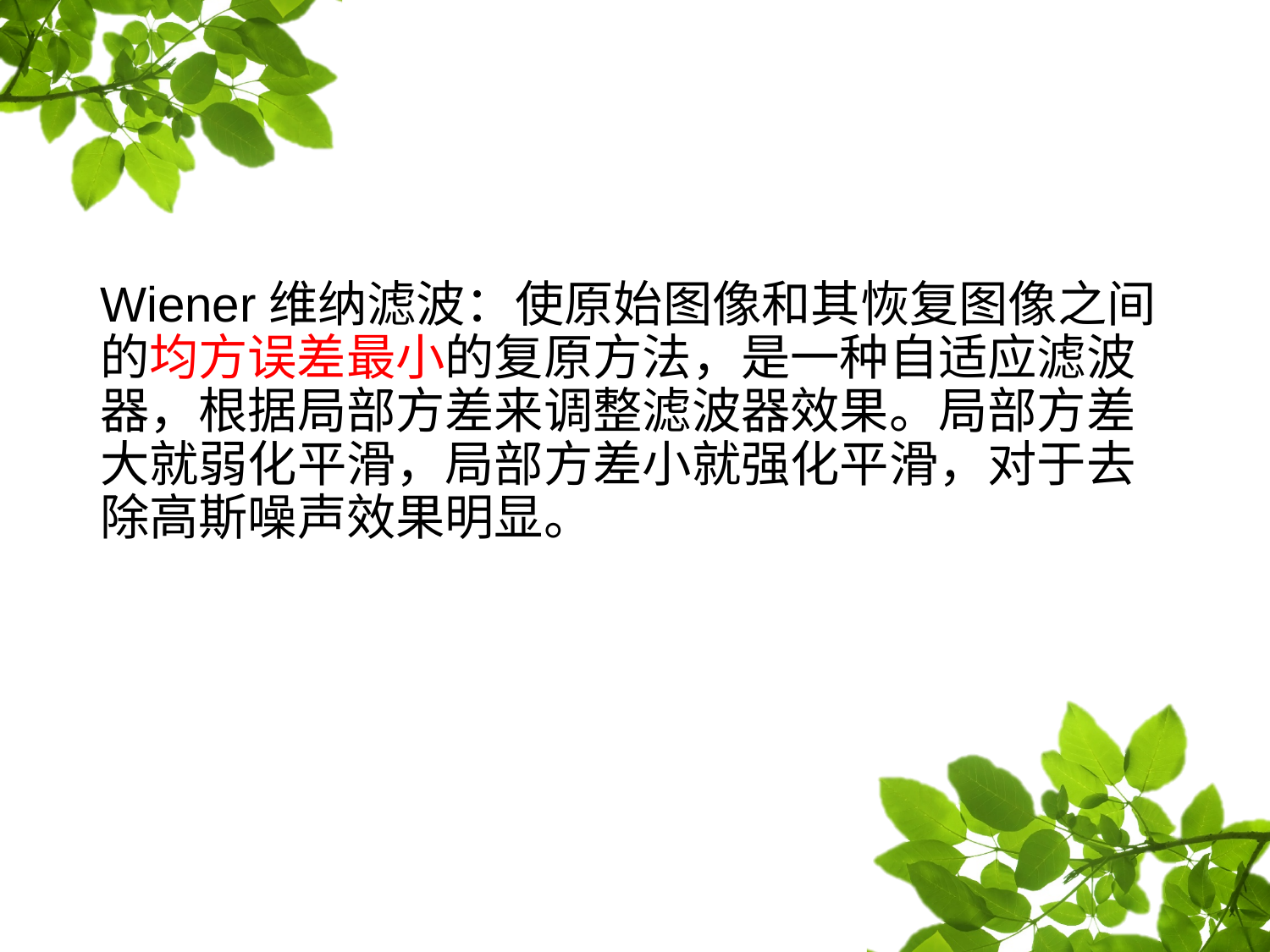

#
Wiener维纳滤波：使原始图像和其恢复图像之间的均方误差最小的复原方法，是一种自适应滤波器，根据局部方差来调整滤波器效果。局部方差大就弱化平滑，局部方差小就强化平滑，对于去除高斯噪声效果明显。